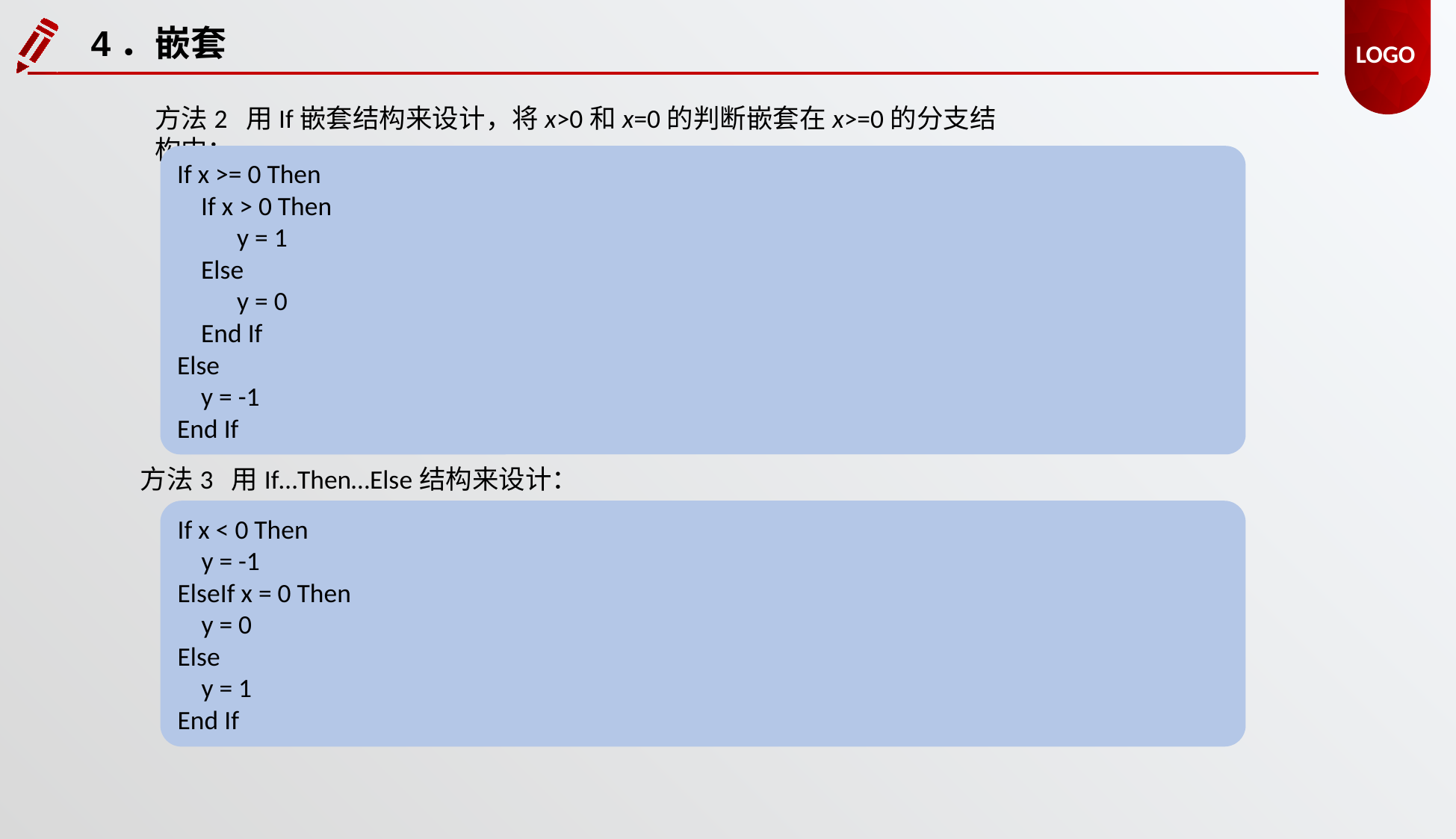

4．嵌套
方法2  用If嵌套结构来设计，将x>0和x=0的判断嵌套在x>=0的分支结构中：
If x >= 0 Then
    If x > 0 Then
          y = 1
    Else
          y = 0
    End If
Else
    y = -1
End If
方法3  用If…Then…Else结构来设计：
If x < 0 Then
    y = -1
ElseIf x = 0 Then
    y = 0
Else
    y = 1
End If